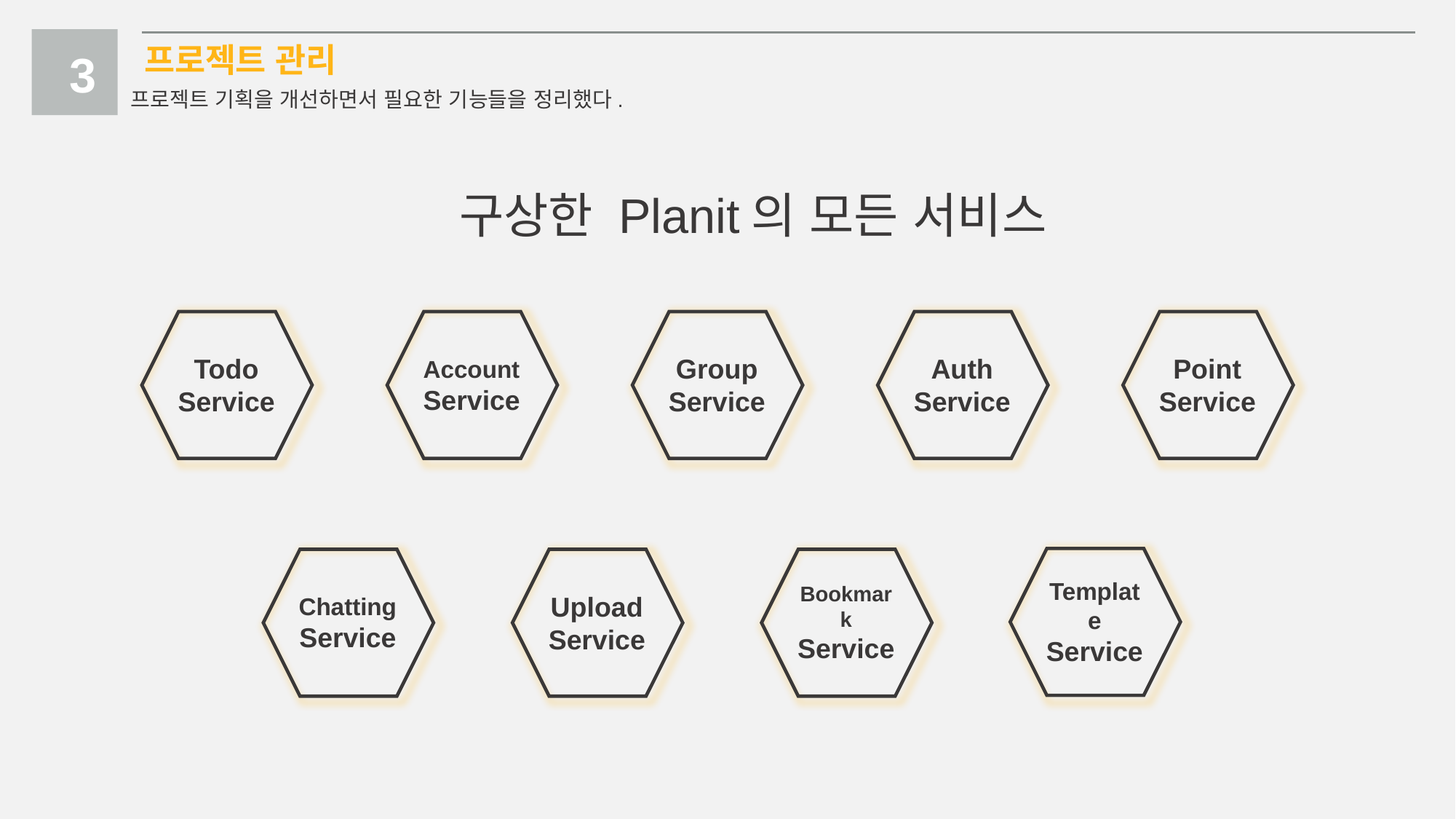

프로젝트 관리
3
프로젝트 기획을 개선하면서 필요한 기능들을 정리했다.
구상한 Planit의 모든 서비스

Todo
Service
Account
Service
Group
Service
Auth
Service
Point
Service

Template
Service
Chatting
Service
Upload
Service
Bookmark
Service